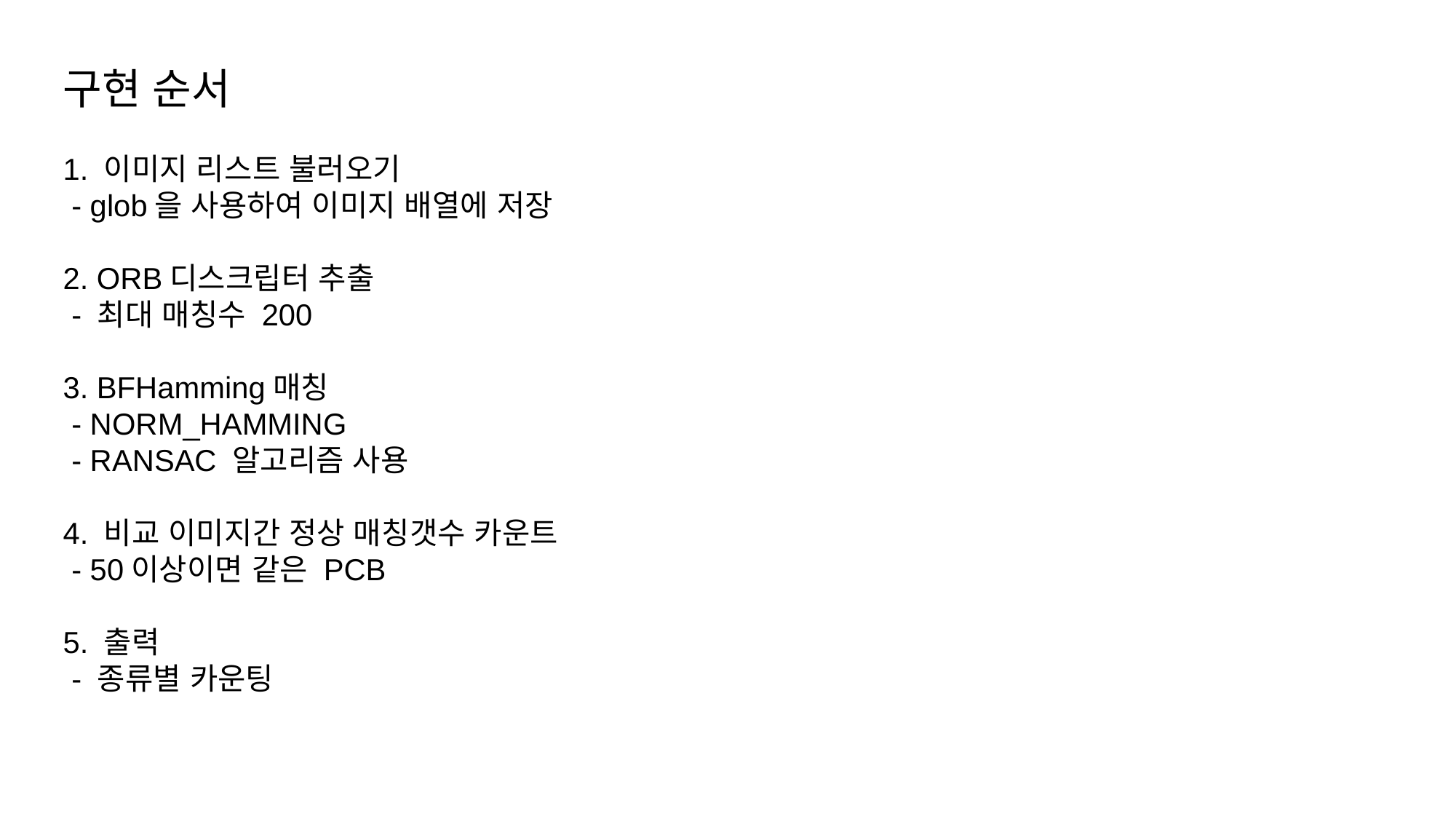

구현 순서

1. 이미지 리스트 불러오기
 - glob을 사용하여 이미지 배열에 저장

2. ORB디스크립터 추출
 - 최대 매칭수 200

3. BFHamming매칭
 - NORM_HAMMING
 - RANSAC 알고리즘 사용

4. 비교 이미지간 정상 매칭갯수 카운트
 - 50이상이면 같은 PCB

5. 출력
 - 종류별 카운팅